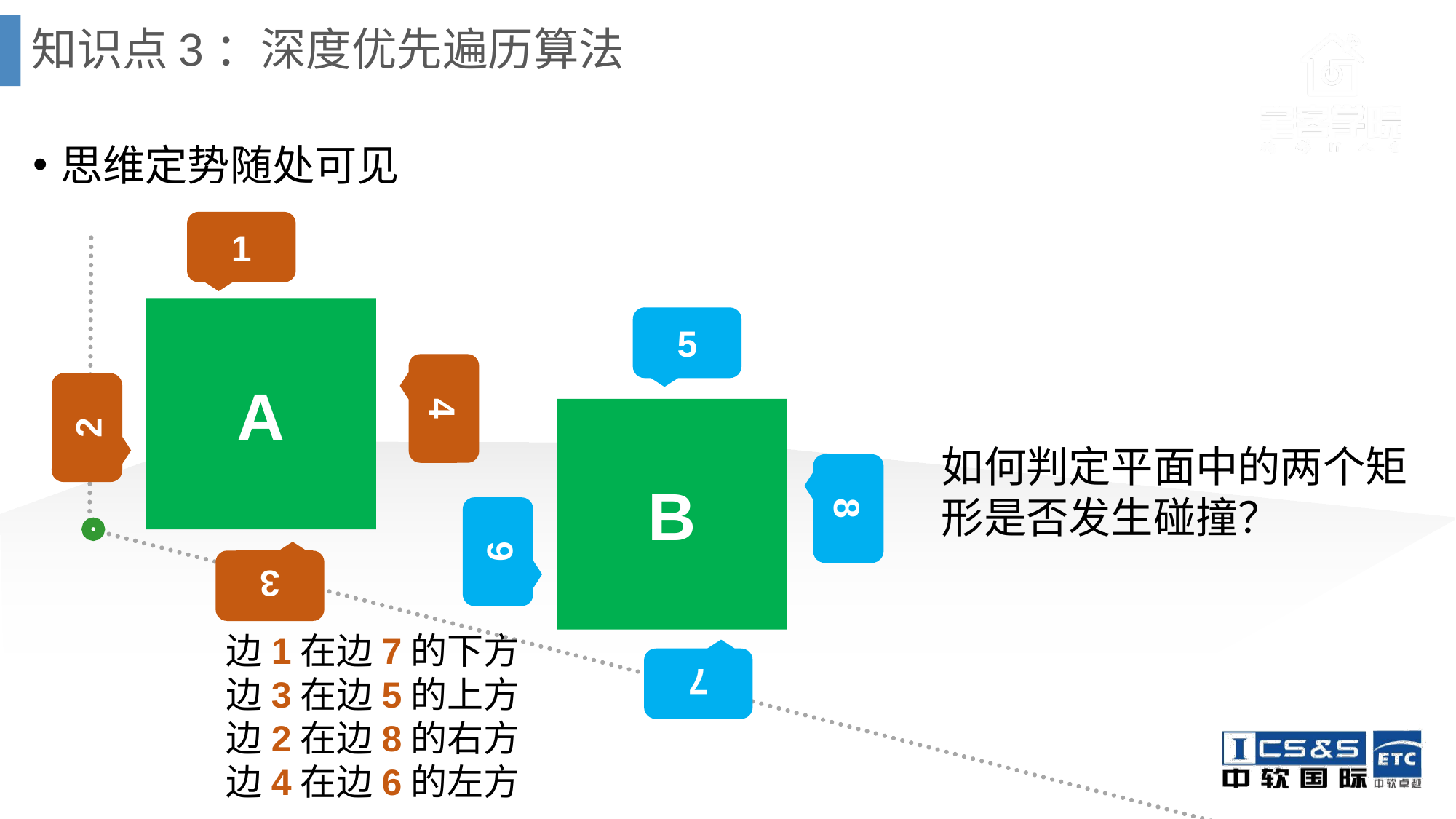

# 知识点3：深度优先遍历算法

1
A
5
4
2
B
8
6
3
7
思维定势随处可见
如何判定平面中的两个矩形是否发生碰撞？

边1在边7的下方
边3在边5的上方
边2在边8的右方
边4在边6的左方